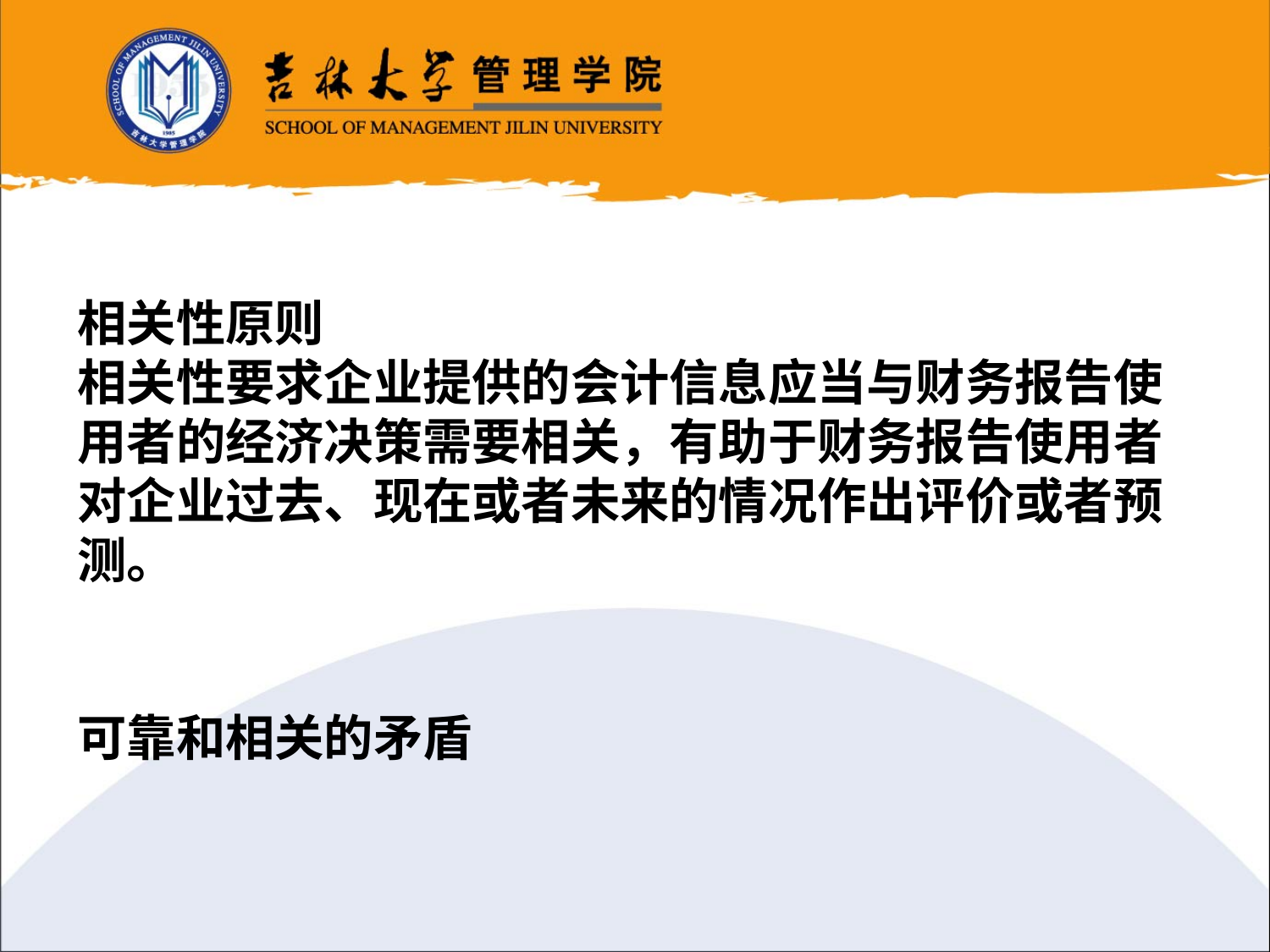

相关性原则
相关性要求企业提供的会计信息应当与财务报告使用者的经济决策需要相关，有助于财务报告使用者对企业过去、现在或者未来的情况作出评价或者预测。

可靠和相关的矛盾